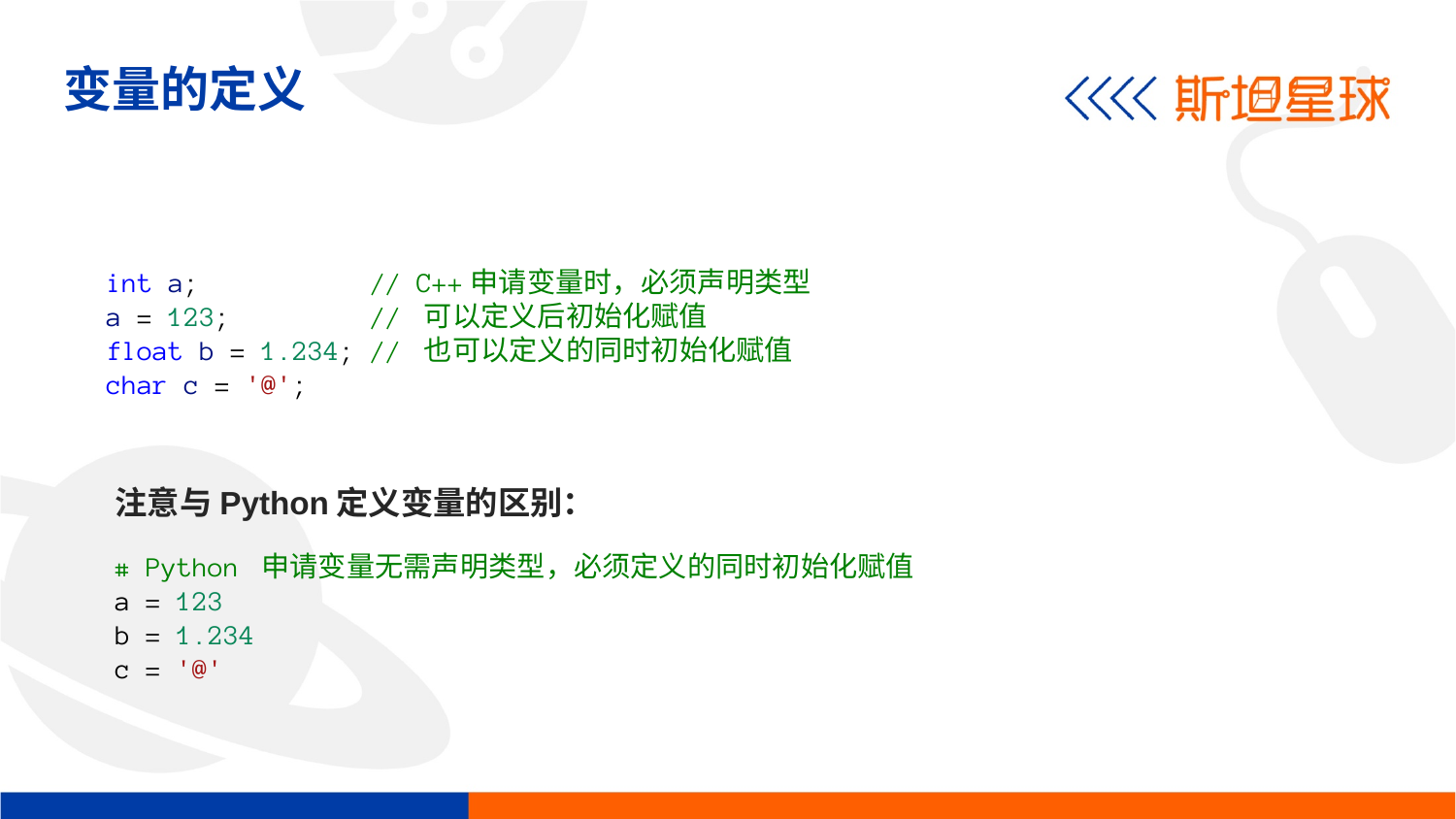

变量的定义
    int a;           // C++申请变量时，必须声明类型
    a = 123;         // 可以定义后初始化赋值
    float b = 1.234; // 也可以定义的同时初始化赋值
    char c = '@';
注意与Python定义变量的区别：
# Python 申请变量无需声明类型，必须定义的同时初始化赋值
a = 123
b = 1.234
c = '@'